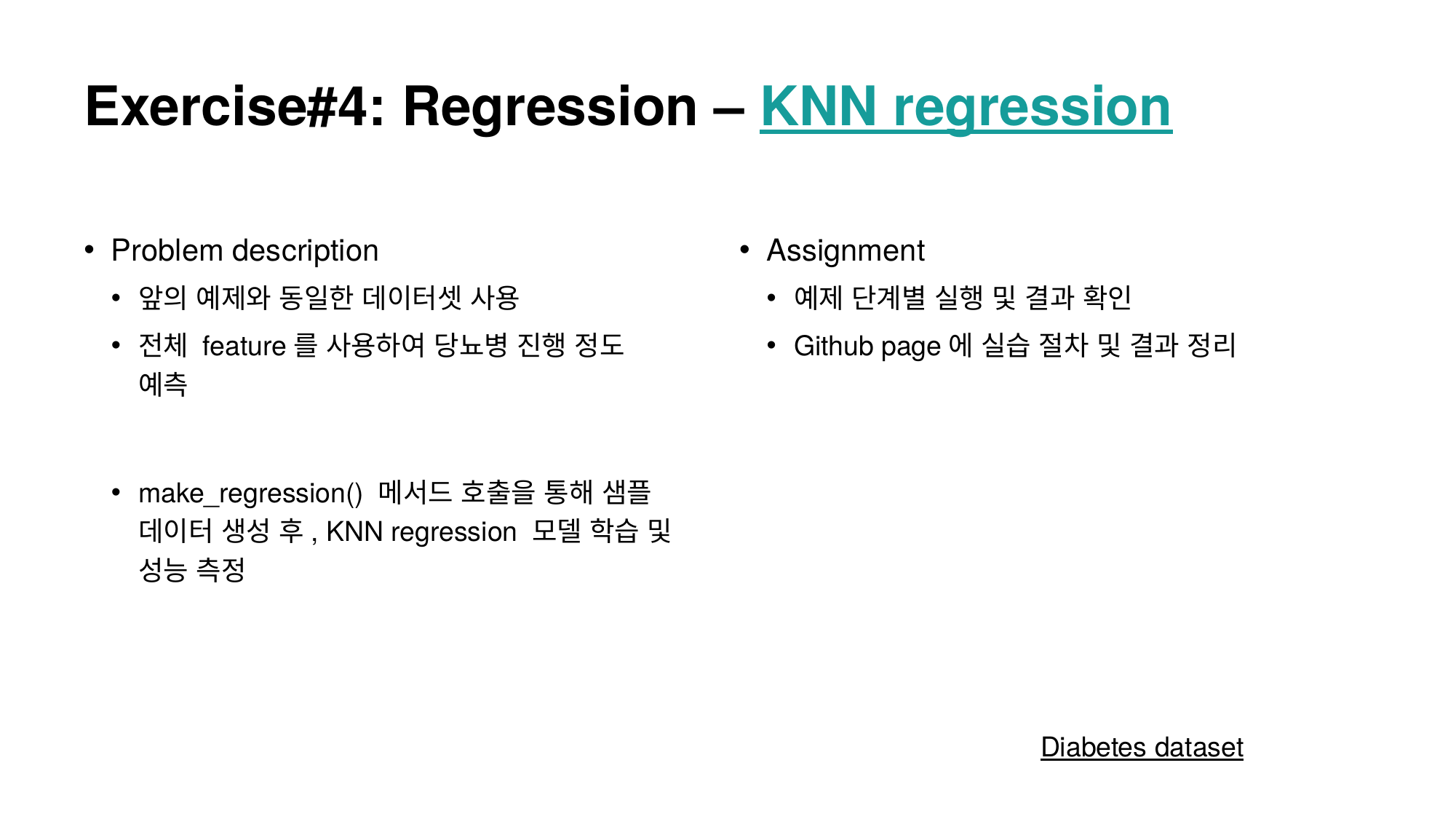

# Exercise#4: Regression – KNN regression
Problem description
앞의 예제와 동일한 데이터셋 사용
전체 feature를 사용하여 당뇨병 진행 정도 예측

make_regression() 메서드 호출을 통해 샘플 데이터 생성 후, KNN regression 모델 학습 및 성능 측정
Assignment
예제 단계별 실행 및 결과 확인
Github page에 실습 절차 및 결과 정리
Diabetes dataset